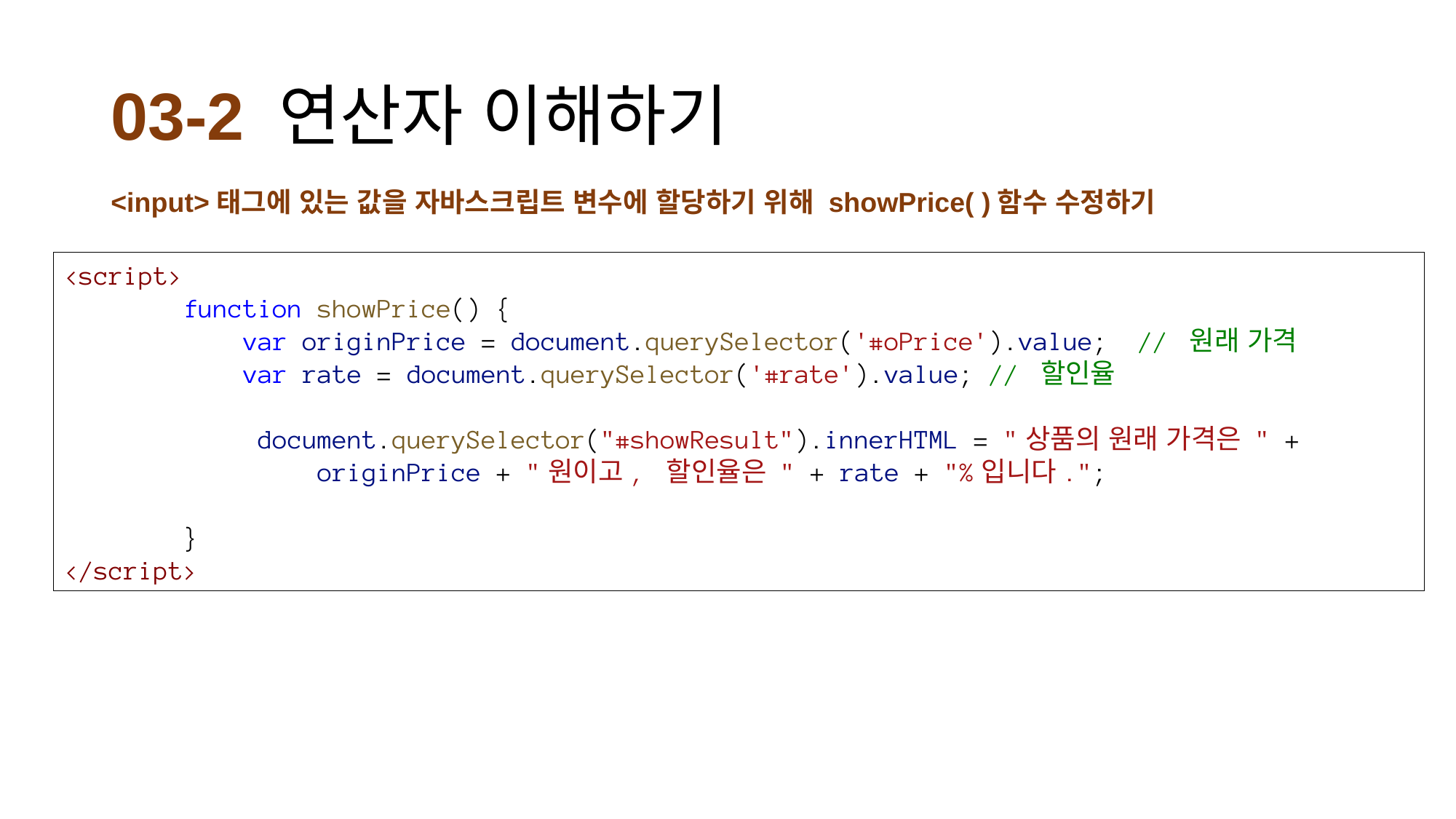

# 03-2 연산자 이해하기
<input>태그에 있는 값을 자바스크립트 변수에 할당하기 위해 showPrice( )함수 수정하기
<script>
        function showPrice() {
            var originPrice = document.querySelector('#oPrice').value;  // 원래 가격
            var rate = document.querySelector('#rate').value; // 할인율

             document.querySelector("#showResult").innerHTML = "상품의 원래 가격은 " +                         originPrice + "원이고, 할인율은 " + rate + "%입니다.";

        }
</script>